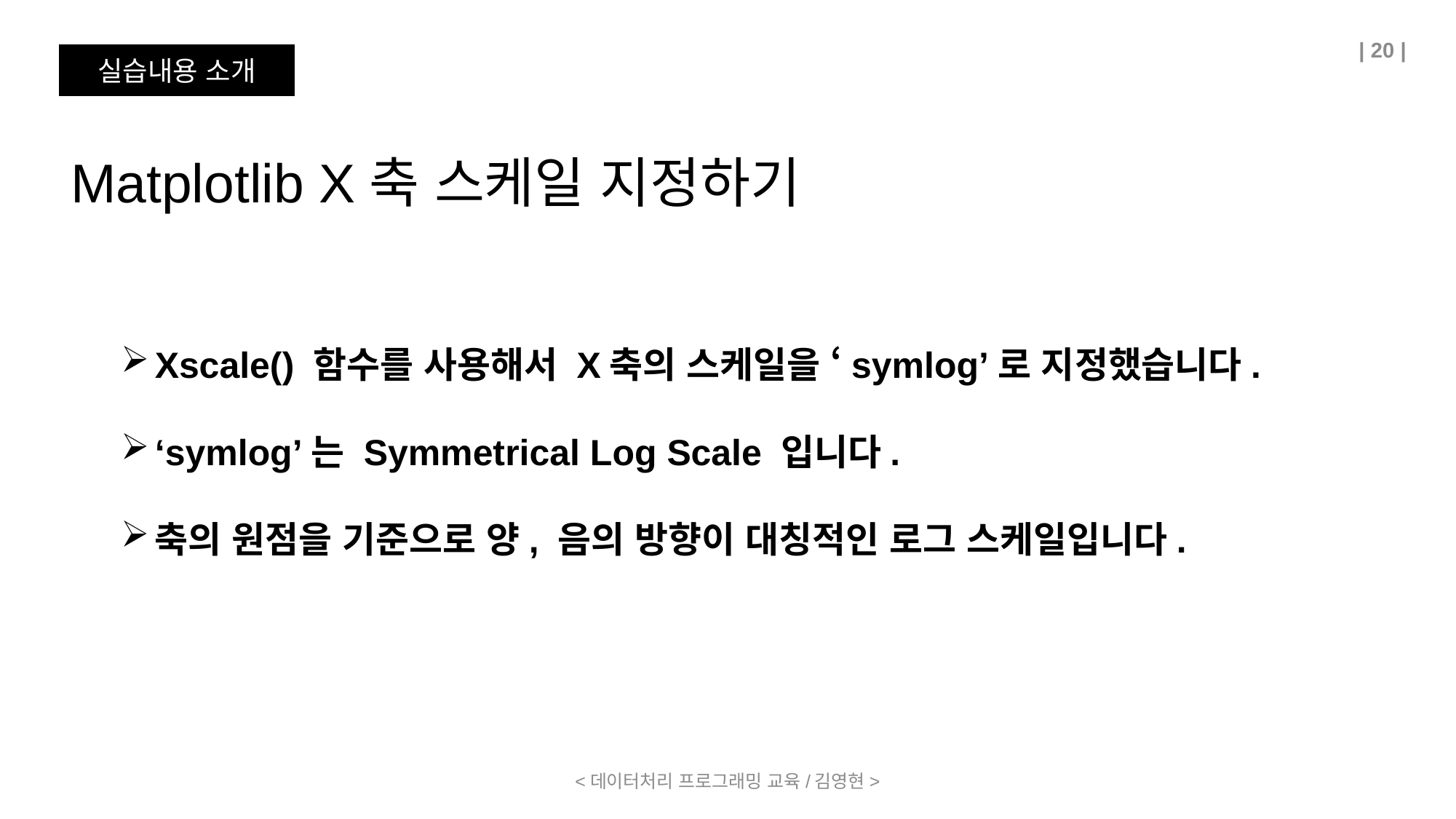

| 20 |
실습내용 소개
Matplotlib X축 스케일 지정하기
Xscale() 함수를 사용해서 X축의 스케일을 ‘symlog’로 지정했습니다.
‘symlog’는 Symmetrical Log Scale 입니다.
축의 원점을 기준으로 양, 음의 방향이 대칭적인 로그 스케일입니다.
<데이터처리 프로그래밍 교육/김영현>